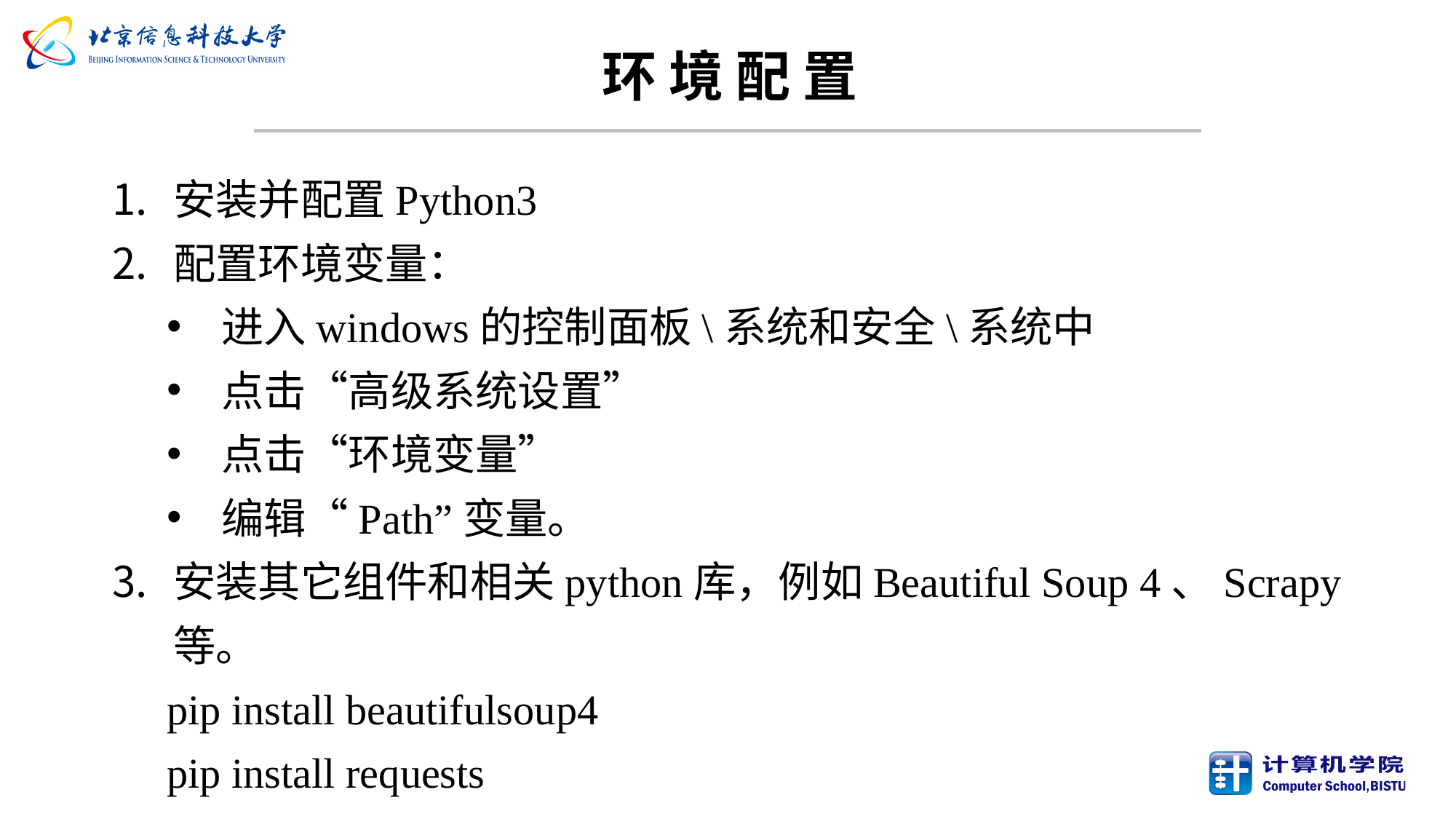

# 环 境 配 置
安装并配置Python3
配置环境变量：
进入windows的控制面板\系统和安全\系统中
点击“高级系统设置”
点击“环境变量”
编辑“Path”变量。
安装其它组件和相关python库，例如Beautiful Soup 4、Scrapy等。
pip install beautifulsoup4
pip install requests